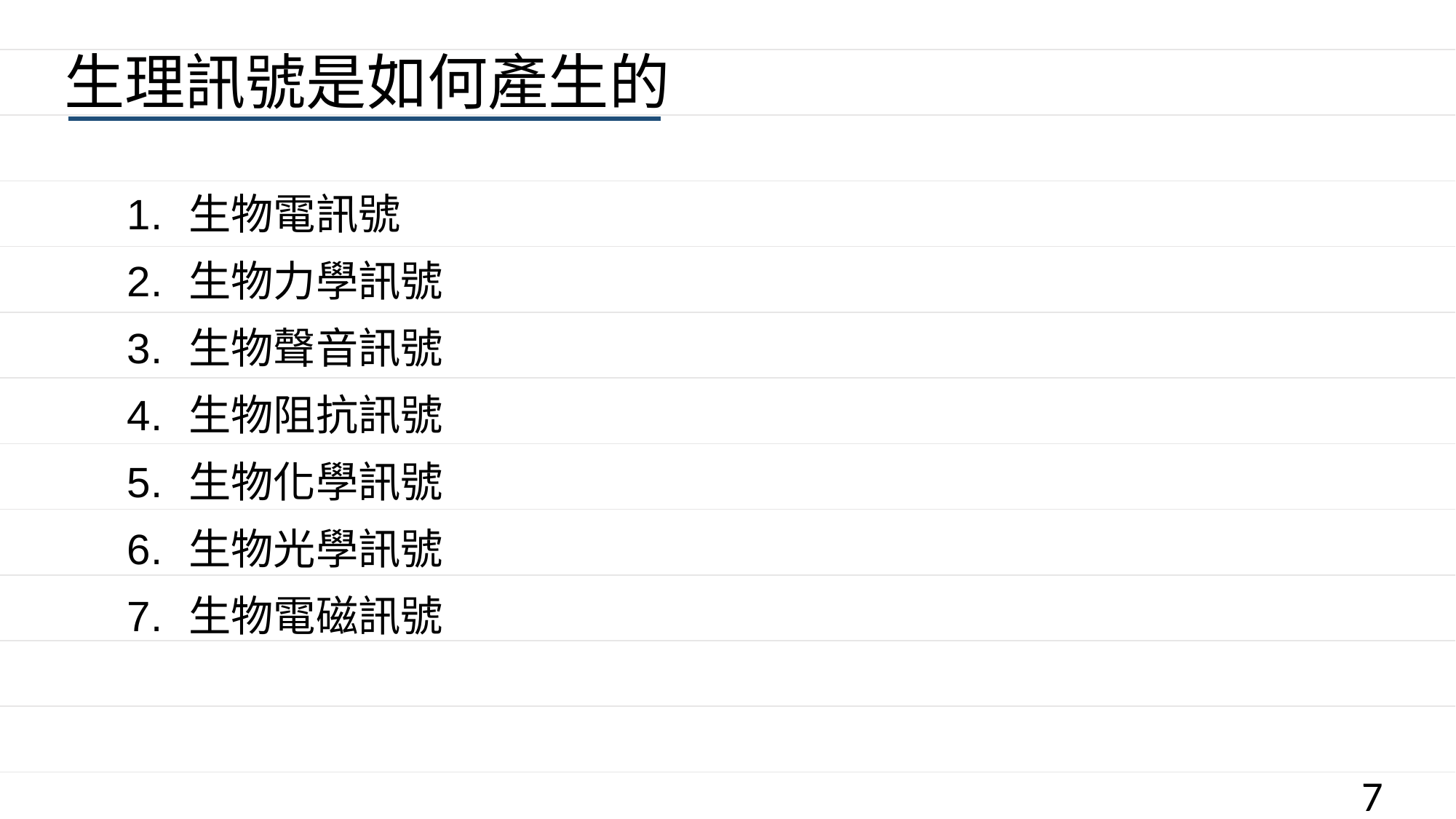

生理訊號是如何產生的
生物電訊號
生物力學訊號
生物聲音訊號
生物阻抗訊號
生物化學訊號
生物光學訊號
生物電磁訊號
7